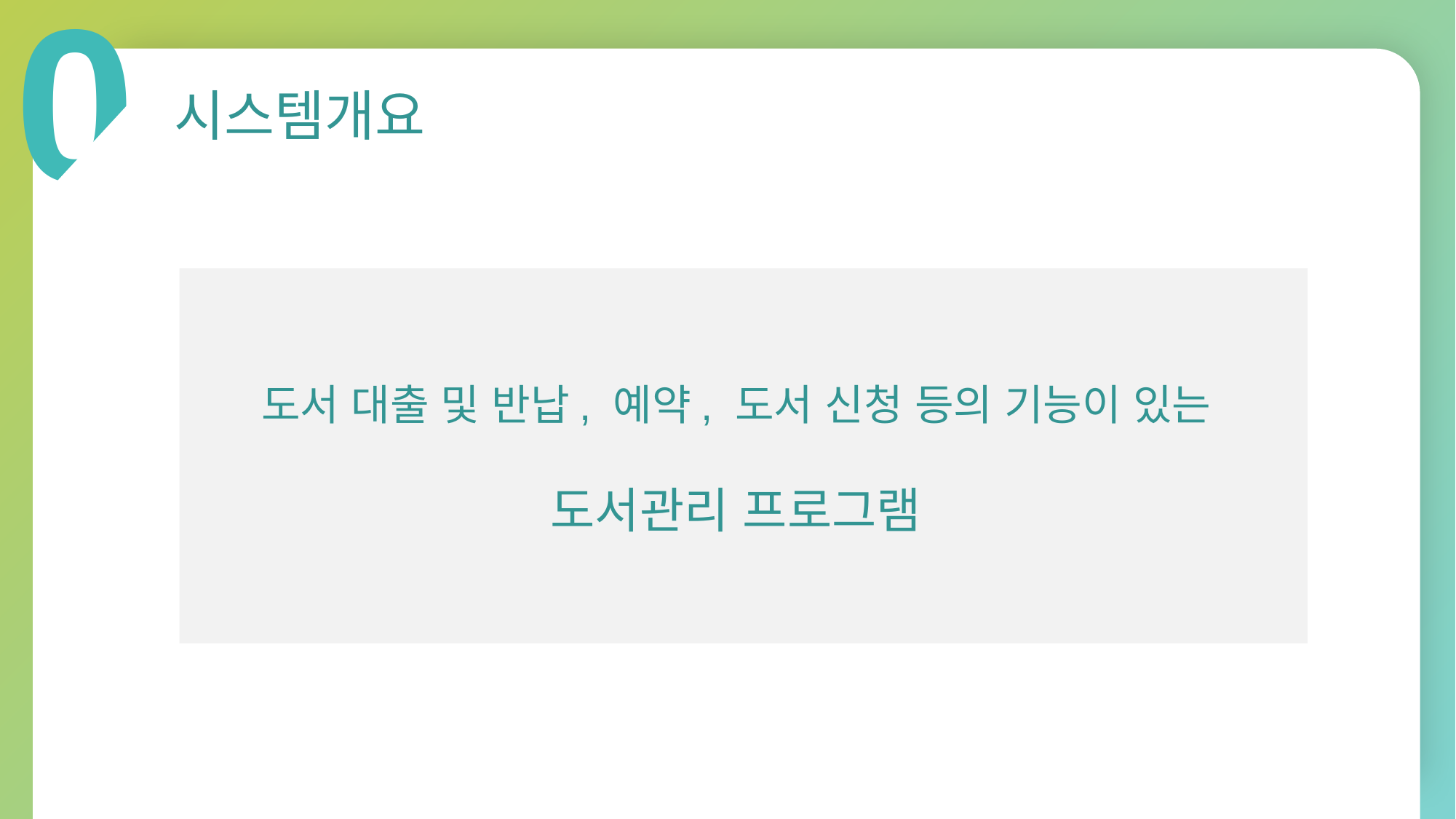

0

시스템개요

도서 대출 및 반납, 예약, 도서 신청 등의 기능이 있는

도서관리 프로그램